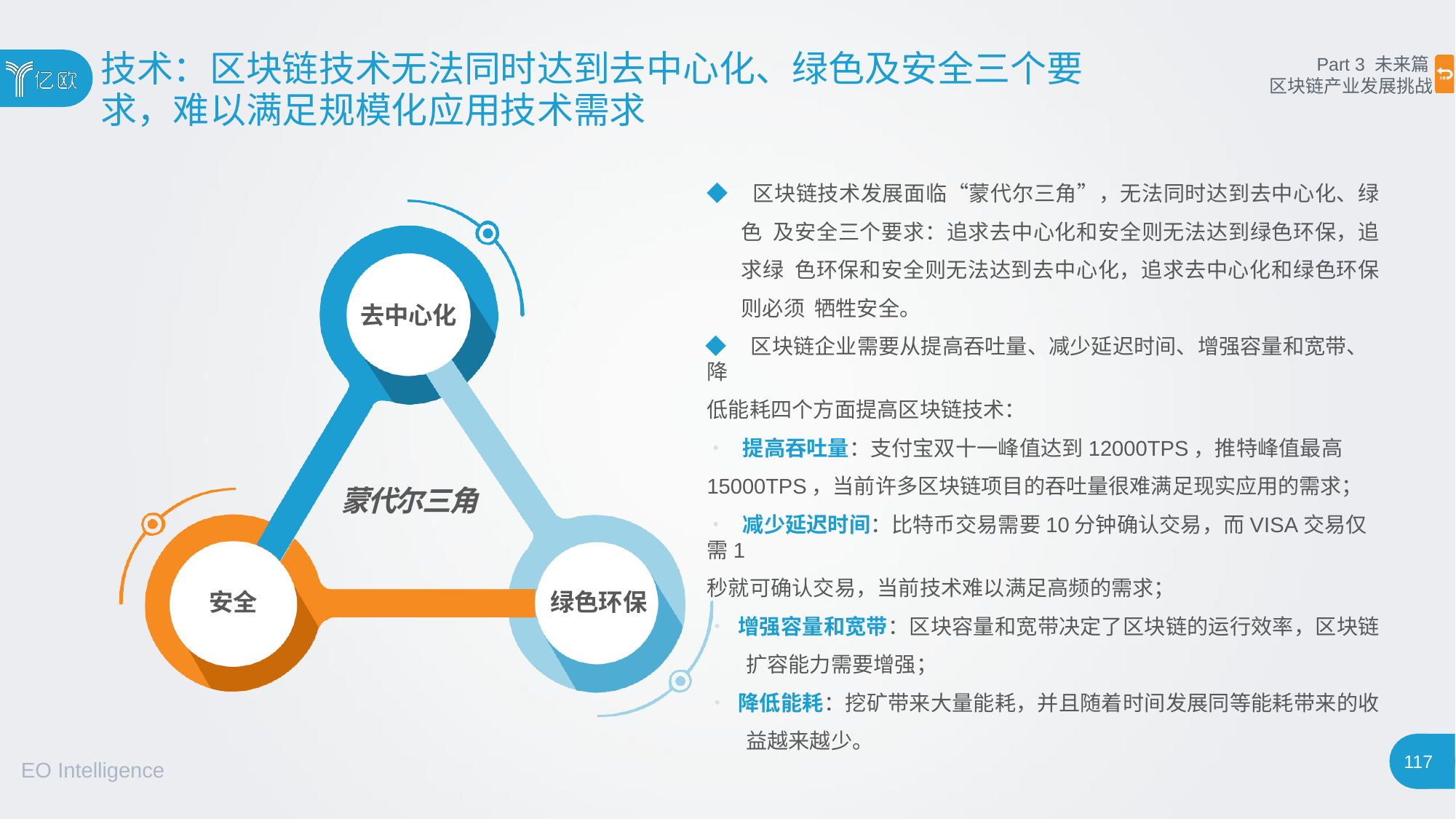

# 技术：区块链技术无法同时达到去中心化、绿色及安全三个要
求，难以满足规模化应用技术需求
Part 3 未来篇  区块链产业发展挑战

◆ 区块链技术发展面临“蒙代尔三角”，无法同时达到去中心化、绿色  及安全三个要求：追求去中心化和安全则无法达到绿色环保，追求绿  色环保和安全则无法达到去中心化，追求去中心化和绿色环保则必须  牺牲安全。
◆ 区块链企业需要从提高吞吐量、减少延迟时间、增强容量和宽带、降
低能耗四个方面提高区块链技术：
•	提高吞吐量：支付宝双十一峰值达到12000TPS，推特峰值最高
15000TPS，当前许多区块链项目的吞吐量很难满足现实应用的需求；
•	减少延迟时间：比特币交易需要10分钟确认交易，而VISA交易仅需1
秒就可确认交易，当前技术难以满足高频的需求；
• 增强容量和宽带：区块容量和宽带决定了区块链的运行效率，区块链  扩容能力需要增强；
• 降低能耗：挖矿带来大量能耗，并且随着时间发展同等能耗带来的收  益越来越少。

去中心化
蒙代尔三角
安全
绿色环保

117
EO Intelligence